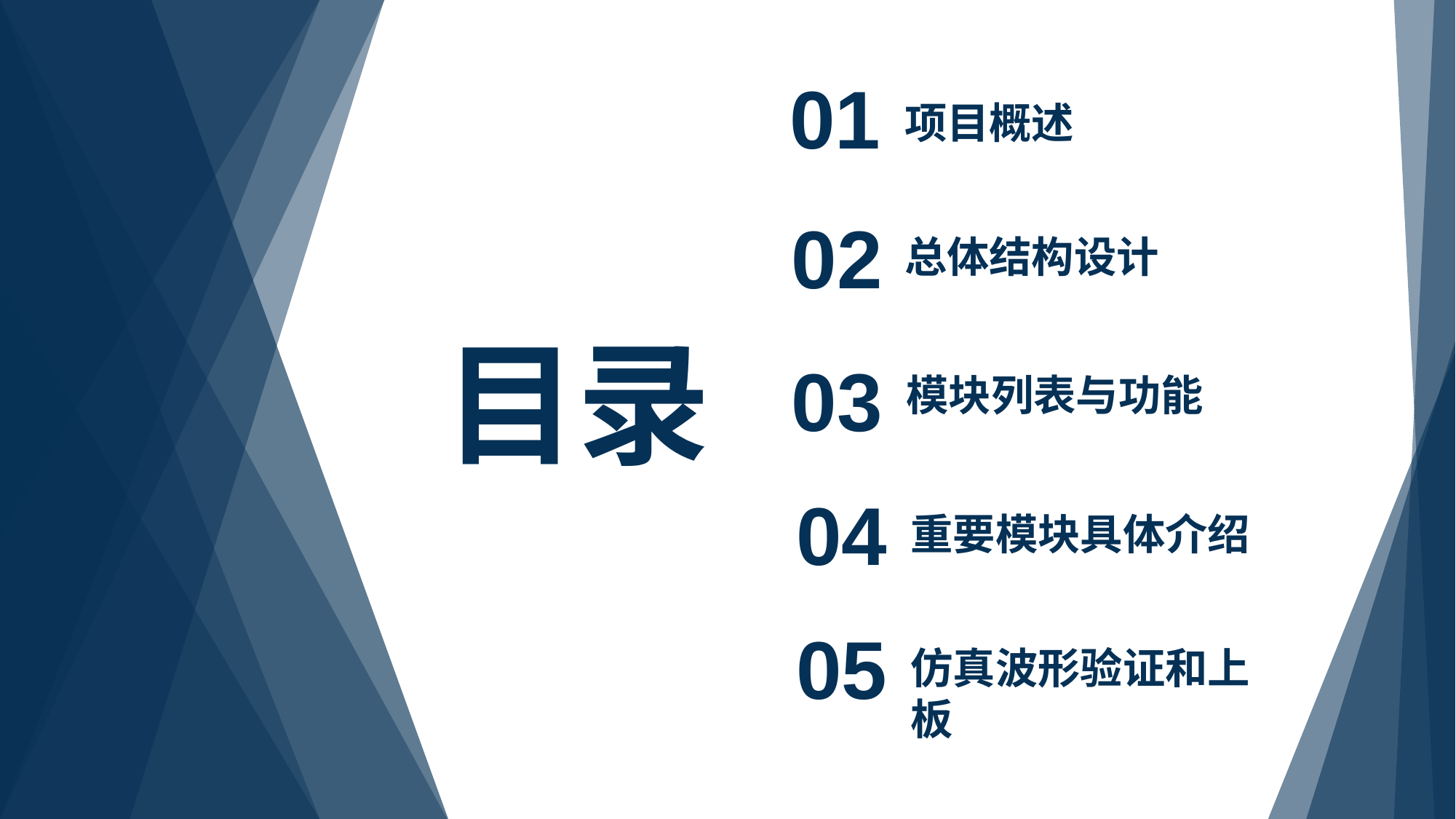

01
项目概述
02
总体结构设计
目录

03
模块列表与功能

04
重要模块具体介绍
05
仿真波形验证和上板